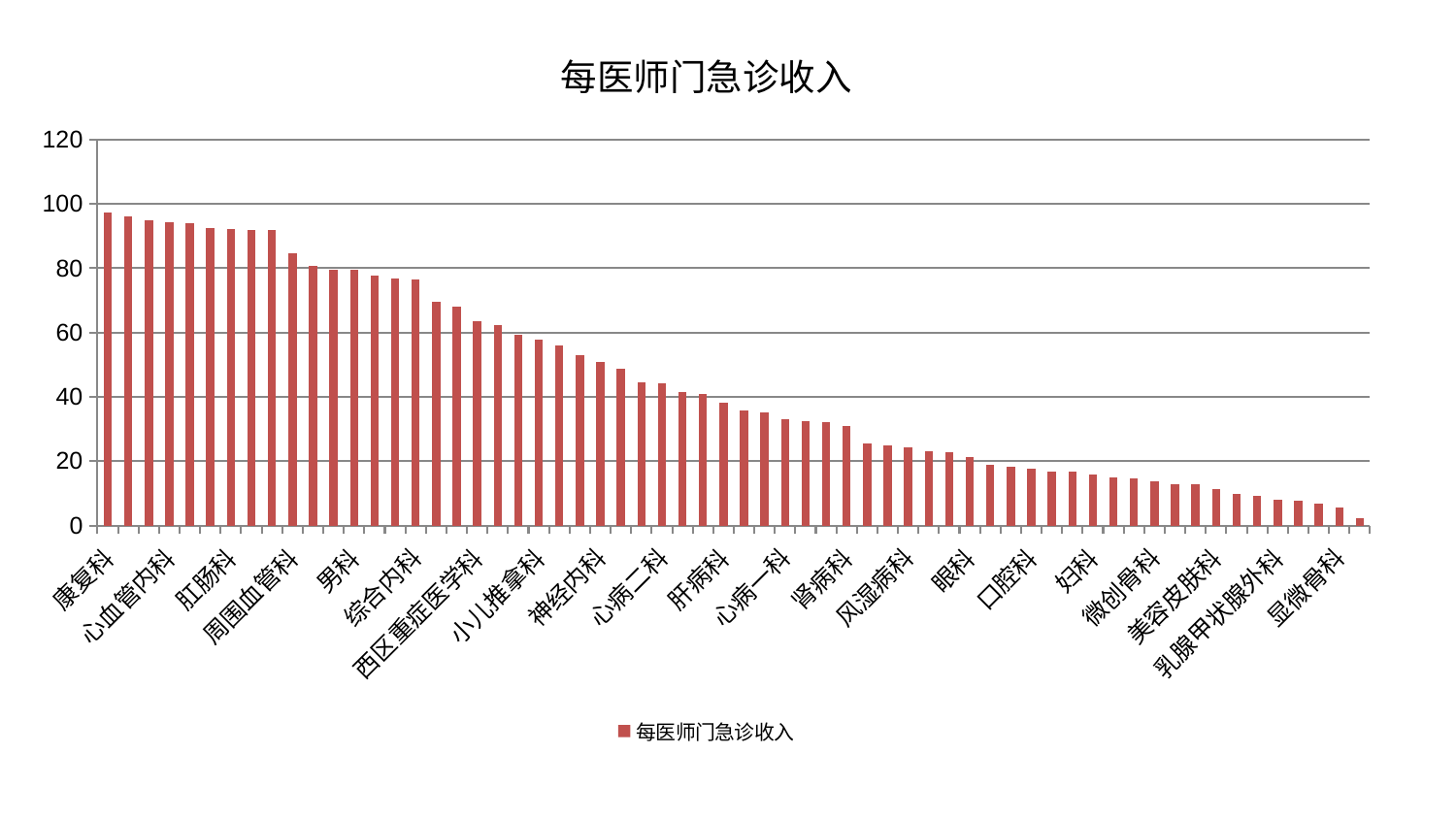

### Chart: 每医师门急诊收入

| Category | 每医师门急诊收入 |
|---|---|
| 康复科 | 97.42956308563227 |
| 消化内科 | 96.15002457178402 |
| 泌尿外科 | 94.96392501381514 |
| 心血管内科 | 94.41842178692308 |
| 创伤骨科 | 93.86393810467506 |
| 肿瘤内科 | 92.6230818094601 |
| 肛肠科 | 92.24110167140705 |
| 脊柱骨科 | 91.9865903058212 |
| 皮肤科 | 91.92488266992893 |
| 周围血管科 | 84.6874825211408 |
| 脑病三科 | 80.68350930538844 |
| 关节骨科 | 79.66101558736611 |
| 男科 | 79.64814395927364 |
| 肝胆外科 | 77.72203489138299 |
| 血液科 | 76.85034692336129 |
| 综合内科 | 76.59748056762277 |
| 老年医学科 | 69.62940024759578 |
| 脑病一科 | 68.20072754255231 |
| 西区重症医学科 | 63.53967782884051 |
| 心病三科 | 62.24473164415023 |
| 普通外科 | 59.40807827116592 |
| 小儿推拿科 | 57.92291105590508 |
| 胸外科 | 55.894367844853285 |
| 呼吸内科 | 52.86359862575119 |
| 神经内科 | 50.96984630495629 |
| 儿科 | 48.775130878098906 |
| 推拿科 | 44.581735381112274 |
| 心病二科 | 44.29400790198699 |
| 中医外治中心 | 41.64321022039934 |
| 运动损伤骨科 | 40.914796093956966 |
| 肝病科 | 38.12183909993658 |
| 肾脏内科 | 35.80075735410671 |
| 针灸科 | 35.126918403403806 |
| 心病一科 | 32.928174435545785 |
| 妇科妇二科合并 | 32.47513367214685 |
| 耳鼻喉科 | 32.12096683503787 |
| 肾病科 | 31.00195946122981 |
| 脾胃病科 | 25.563664429497067 |
| 内分泌科 | 24.955819595736273 |
| 风湿病科 | 24.254030682495078 |
| 妇二科 | 23.13885339994586 |
| 中医经典科 | 22.692411795736554 |
| 眼科 | 21.223299360605363 |
| 产科 | 18.88033456572975 |
| 治未病中心 | 18.17972832760777 |
| 口腔科 | 17.664665918639045 |
| 小儿骨科 | 16.791610946036116 |
| 脑病二科 | 16.652383601460976 |
| 妇科 | 15.754834359498048 |
| 神经外科 | 15.077999384366159 |
| 重症医学科 | 14.78813600690858 |
| 微创骨科 | 13.730640622035084 |
| 医院 | 12.831695461945557 |
| 骨科 | 12.783358394651545 |
| 美容皮肤科 | 11.369837391574421 |
| 心病四科 | 9.908212480363666 |
| 东区肾病科 | 9.195416761068543 |
| 乳腺甲状腺外科 | 8.116594329973982 |
| 脾胃科消化科合并 | 7.811274938229662 |
| 身心医学科 | 6.838203272660448 |
| 显微骨科 | 5.633292154130465 |
| 东区重症医学科 | 2.295526702783657 |
208